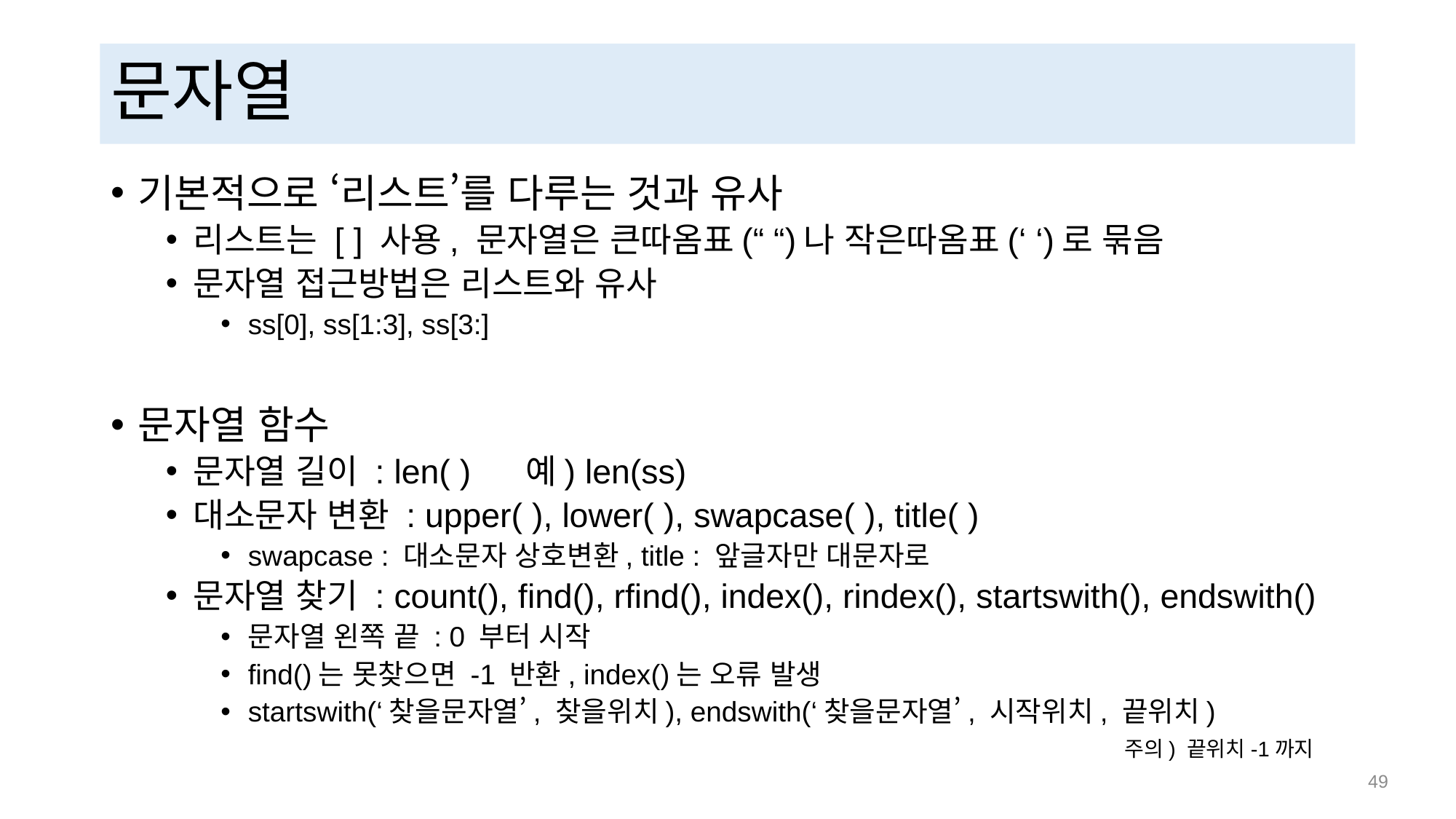

# 문자열
기본적으로 ‘리스트’를 다루는 것과 유사
리스트는 [ ] 사용, 문자열은 큰따옴표(“ “)나 작은따옴표(‘ ‘)로 묶음
문자열 접근방법은 리스트와 유사
ss[0], ss[1:3], ss[3:]

문자열 함수
문자열 길이 : len( )     예) len(ss)
대소문자 변환 : upper( ), lower( ), swapcase( ), title( )
swapcase : 대소문자 상호변환, title : 앞글자만 대문자로
문자열 찾기 : count(), find(), rfind(), index(), rindex(), startswith(), endswith()
문자열 왼쪽 끝 : 0 부터 시작
find()는 못찾으면 -1 반환, index()는 오류 발생
startswith(‘찾을문자열’, 찾을위치), endswith(‘찾을문자열’, 시작위치, 끝위치)
주의) 끝위치-1까지

 49